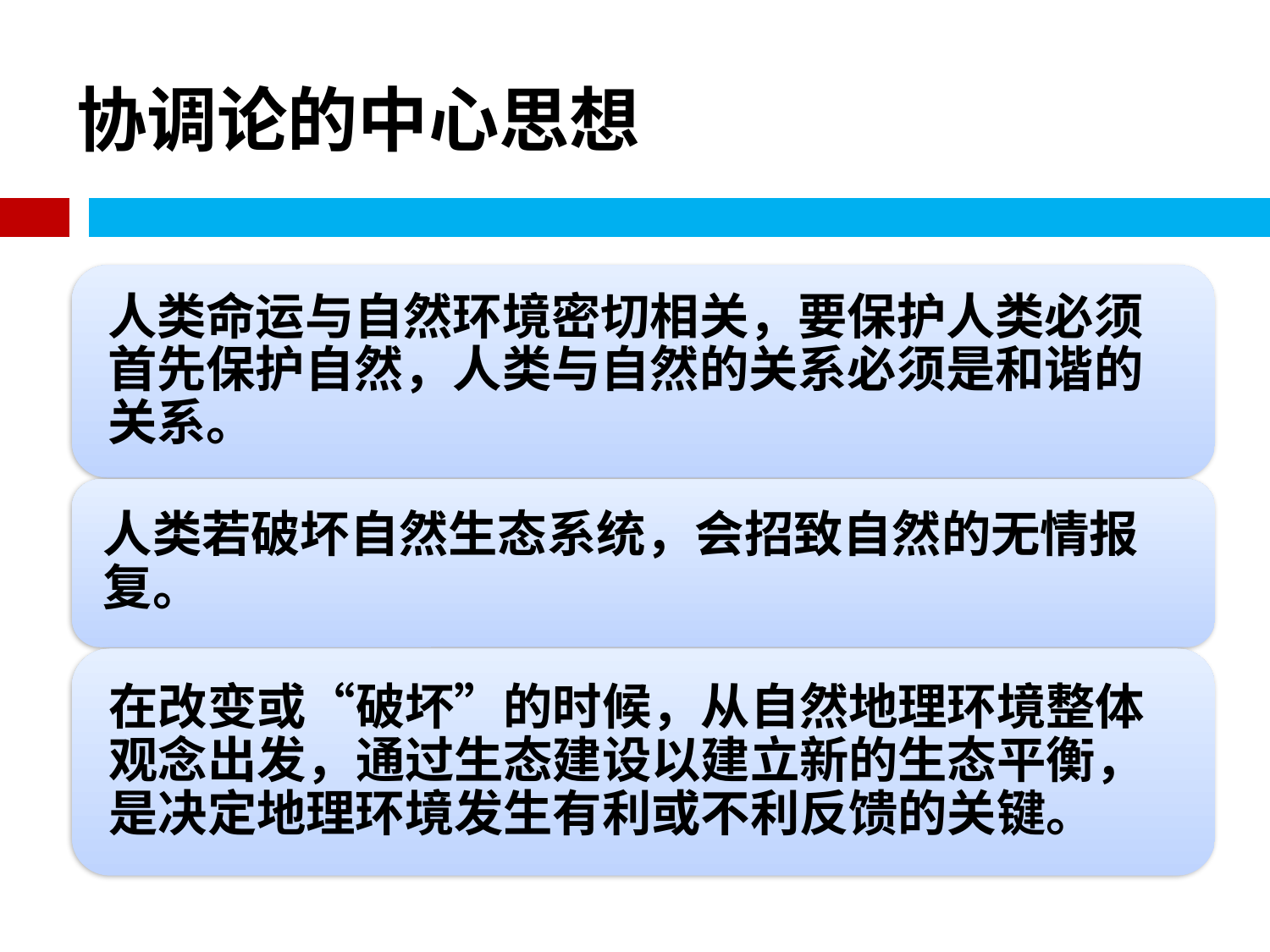

# 协调论的中心思想
人类命运与自然环境密切相关，要保护人类必须首先保护自然，人类与自然的关系必须是和谐的关系。
人类若破坏自然生态系统，会招致自然的无情报复。
在改变或“破坏”的时候，从自然地理环境整体观念出发，通过生态建设以建立新的生态平衡，是决定地理环境发生有利或不利反馈的关键。